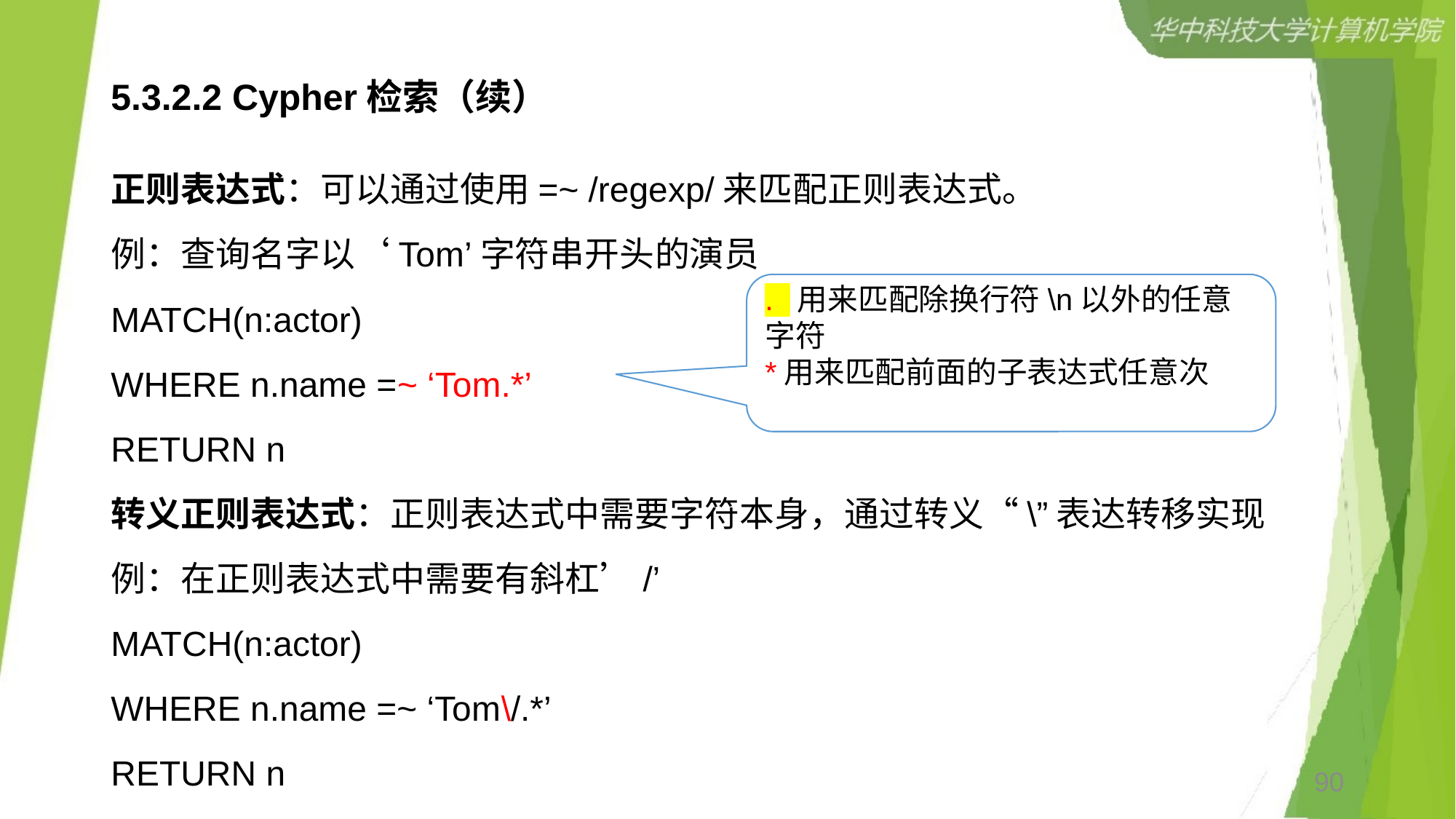

# 5.3.2.2 Cypher检索（续）
正则表达式：可以通过使用=~ /regexp/来匹配正则表达式。
例：查询名字以‘Tom’字符串开头的演员
MATCH(n:actor)
WHERE n.name =~ ‘Tom.*’
RETURN n
转义正则表达式：正则表达式中需要字符本身，通过转义“\”表达转移实现
例：在正则表达式中需要有斜杠’/’
MATCH(n:actor)
WHERE n.name =~ ‘Tom\/.*’
RETURN n
.  用来匹配除换行符\n以外的任意字符
*用来匹配前面的子表达式任意次
90